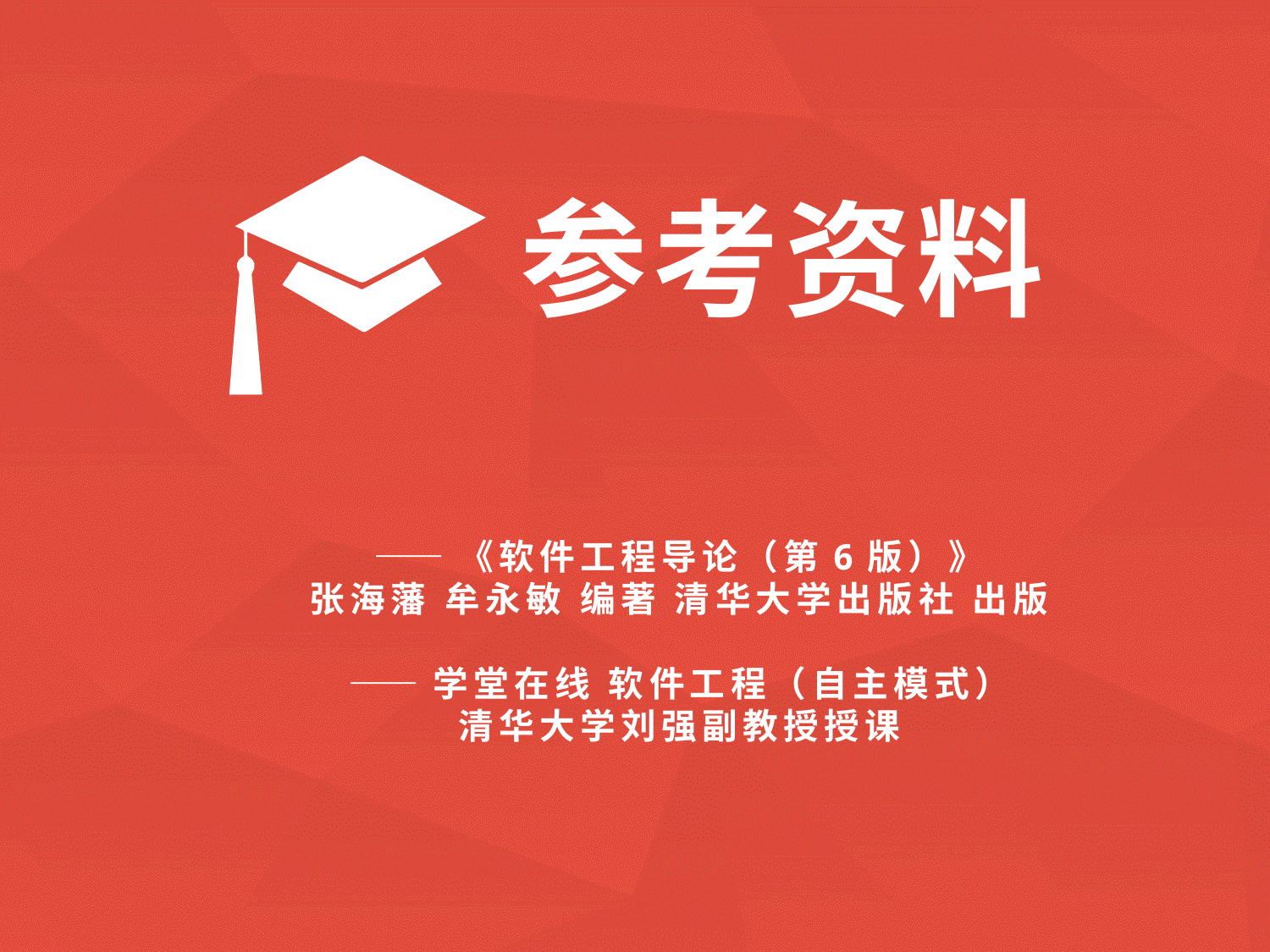

参考资料
——《软件工程导论（第6版）》
张海藩 牟永敏 编著 清华大学出版社 出版

——学堂在线 软件工程（自主模式）
清华大学刘强副教授授课